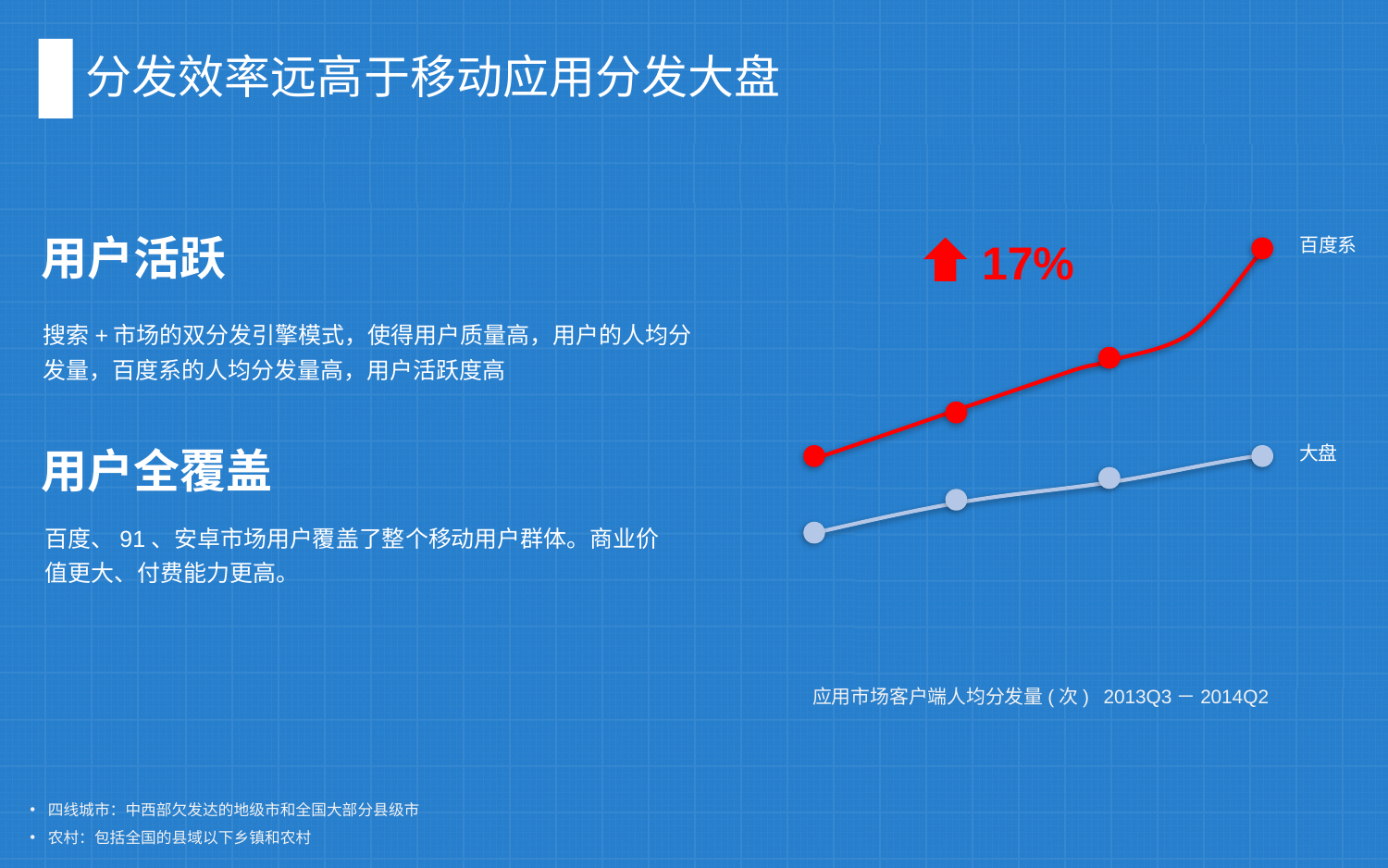

分发效率远高于移动应用分发大盘
用户活跃
百度系

17%

搜索+市场的双分发引擎模式，使得用户质量高，用户的人均分发量，百度系的人均分发量高，用户活跃度高
用户全覆盖
大盘

百度、91、安卓市场用户覆盖了整个移动用户群体。商业价值更大、付费能力更高。
应用市场客户端人均分发量(次)
2013Q3－2014Q2
四线城市：中西部欠发达的地级市和全国大部分县级市
农村：包括全国的县域以下乡镇和农村